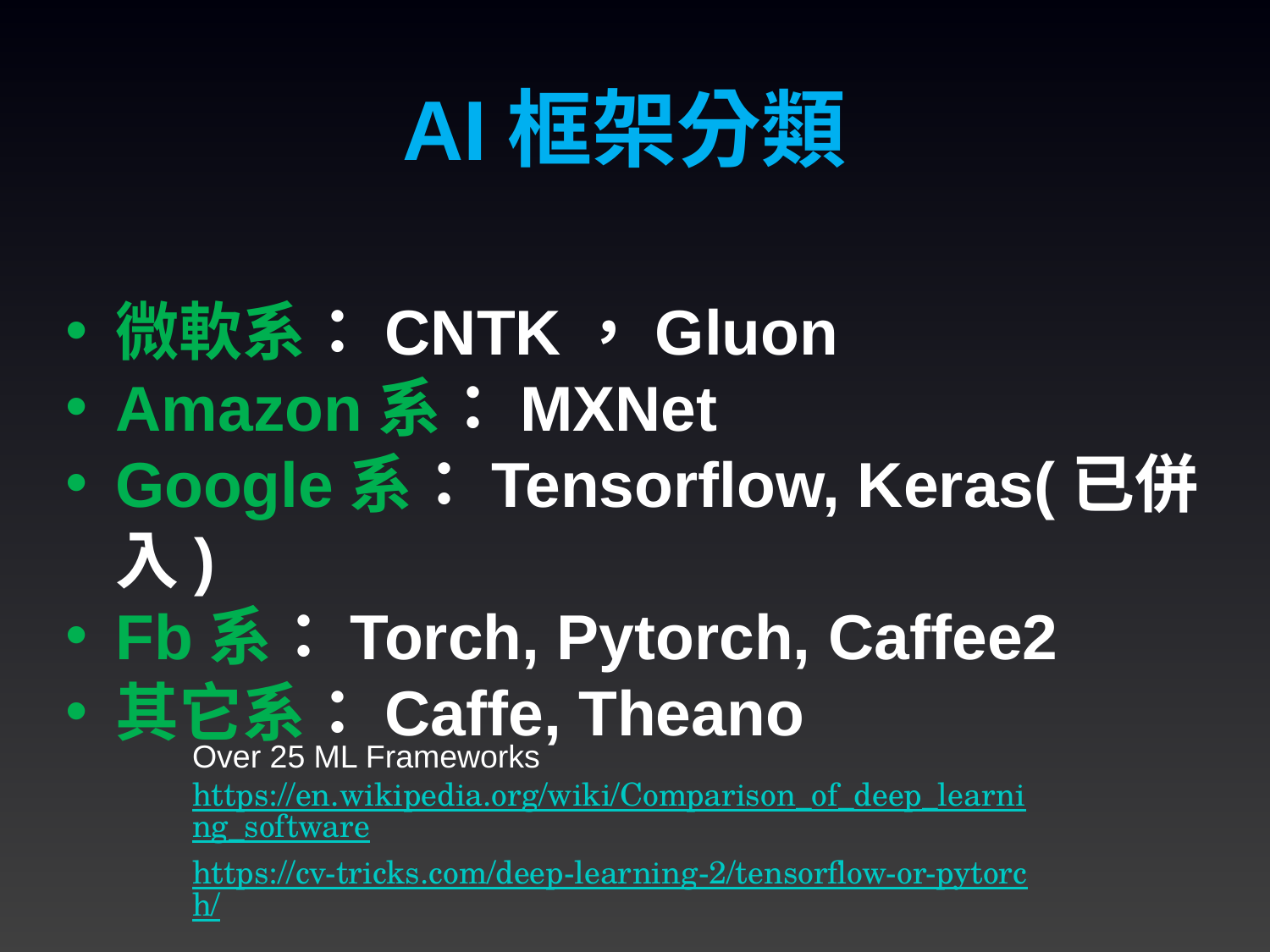

AI框架分類
微軟系：CNTK，Gluon
Amazon系：MXNet
Google系：Tensorflow, Keras(已併入)
Fb系：Torch, Pytorch, Caffee2
其它系：Caffe, Theano
Over 25 ML Frameworks
https://en.wikipedia.org/wiki/Comparison_of_deep_learning_software
https://cv-tricks.com/deep-learning-2/tensorflow-or-pytorch/